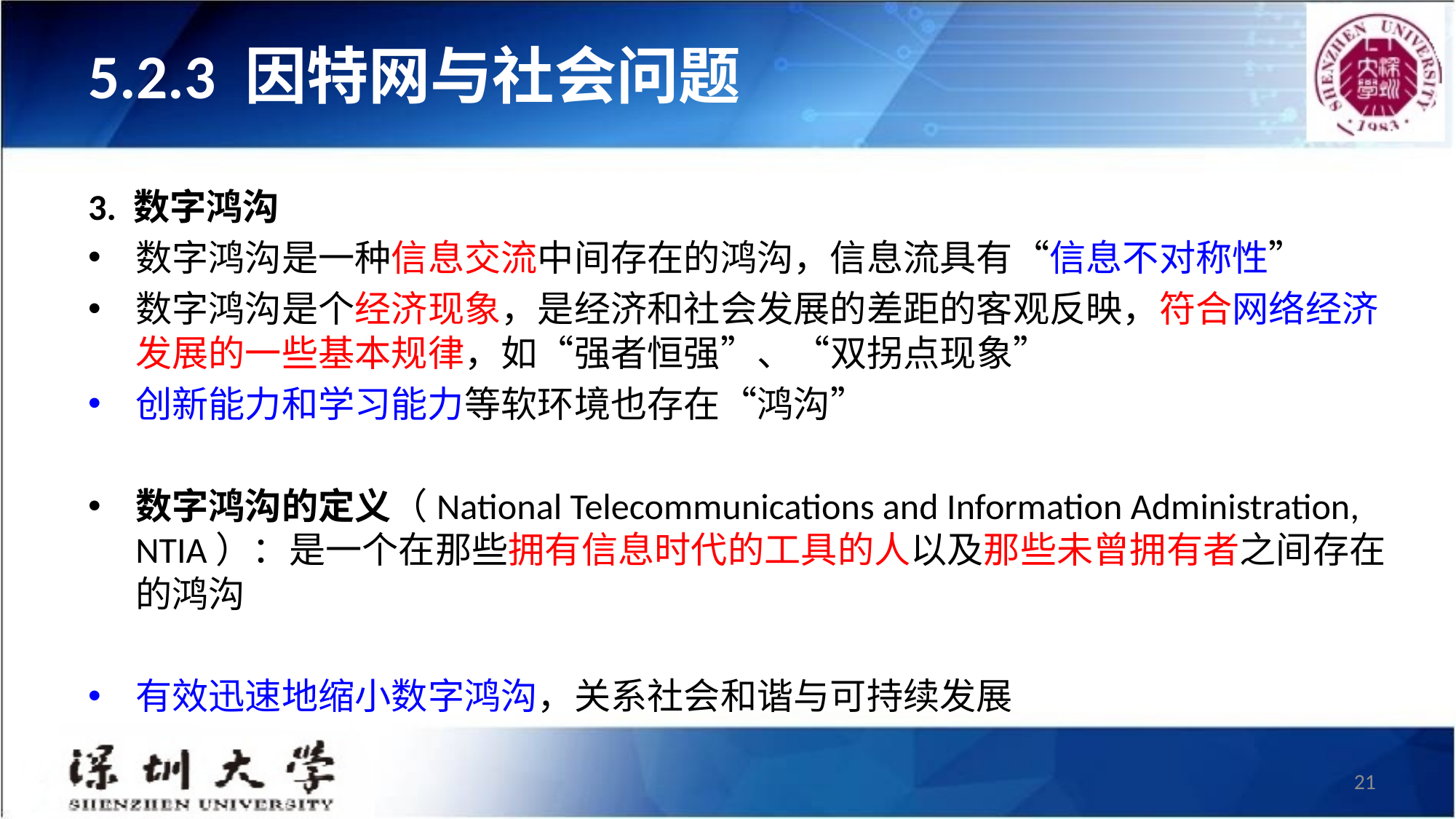

# 5.2.3 因特网与社会问题
3. 数字鸿沟
数字鸿沟是一种信息交流中间存在的鸿沟，信息流具有“信息不对称性”
数字鸿沟是个经济现象，是经济和社会发展的差距的客观反映，符合网络经济发展的一些基本规律，如“强者恒强”、“双拐点现象”
创新能力和学习能力等软环境也存在“鸿沟”

数字鸿沟的定义（National Telecommunications and Information Administration, NTIA）：是一个在那些拥有信息时代的工具的人以及那些未曾拥有者之间存在的鸿沟

有效迅速地缩小数字鸿沟，关系社会和谐与可持续发展
21